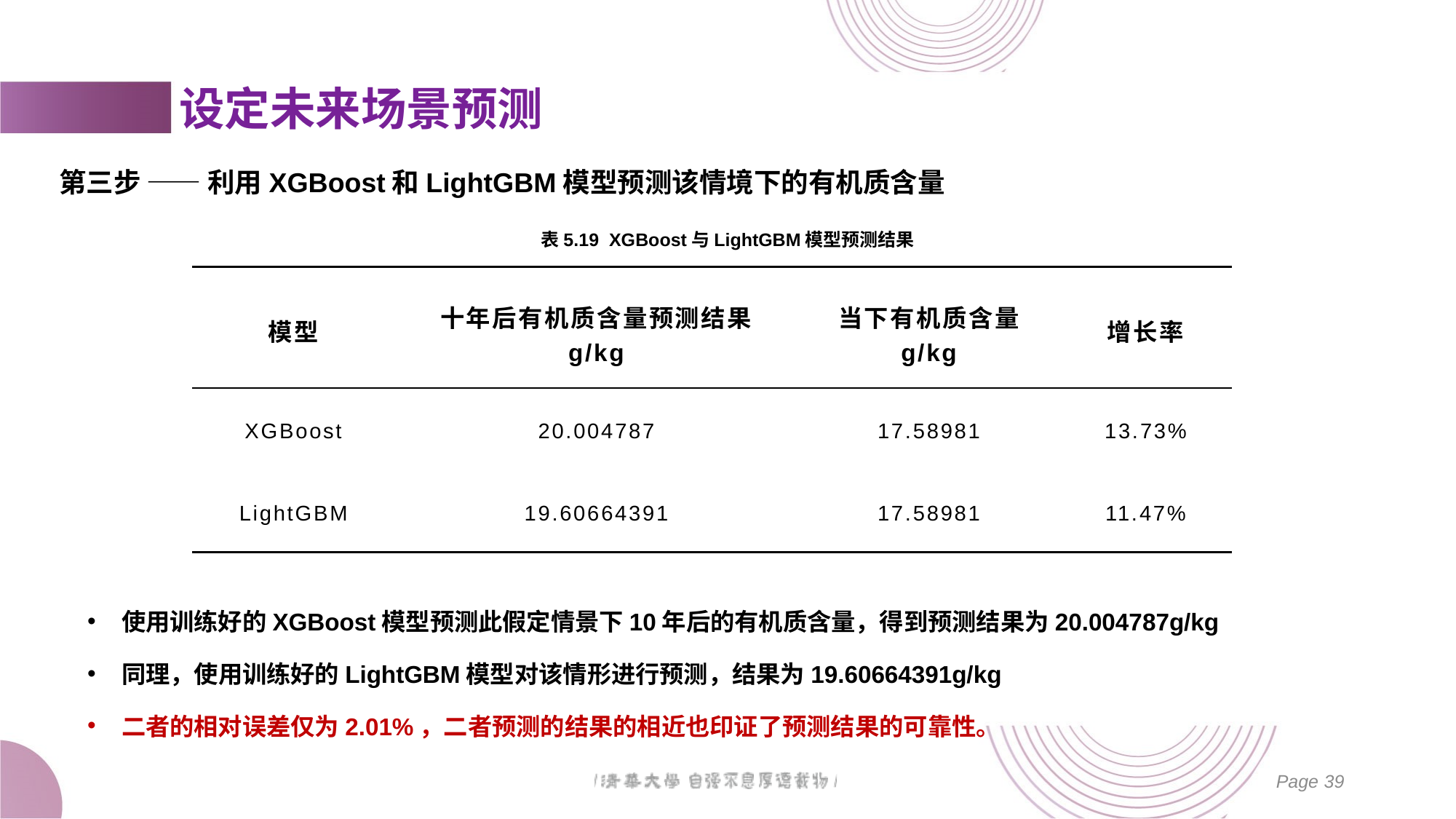

# 设定未来场景预测
第三步 —— 利用XGBoost和LightGBM模型预测该情境下的有机质含量
表5.19  XGBoost与LightGBM模型预测结果
| 模型 | 十年后有机质含量预测结果 g/kg | 当下有机质含量 g/kg | 增长率 |
| --- | --- | --- | --- |
| XGBoost | 20.004787 | 17.58981 | 13.73% |
| LightGBM | 19.60664391 | 17.58981 | 11.47% |
使用训练好的XGBoost模型预测此假定情景下10年后的有机质含量，得到预测结果为20.004787g/kg
同理，使用训练好的LightGBM模型对该情形进行预测，结果为19.60664391g/kg
二者的相对误差仅为2.01%，二者预测的结果的相近也印证了预测结果的可靠性。
Page 39